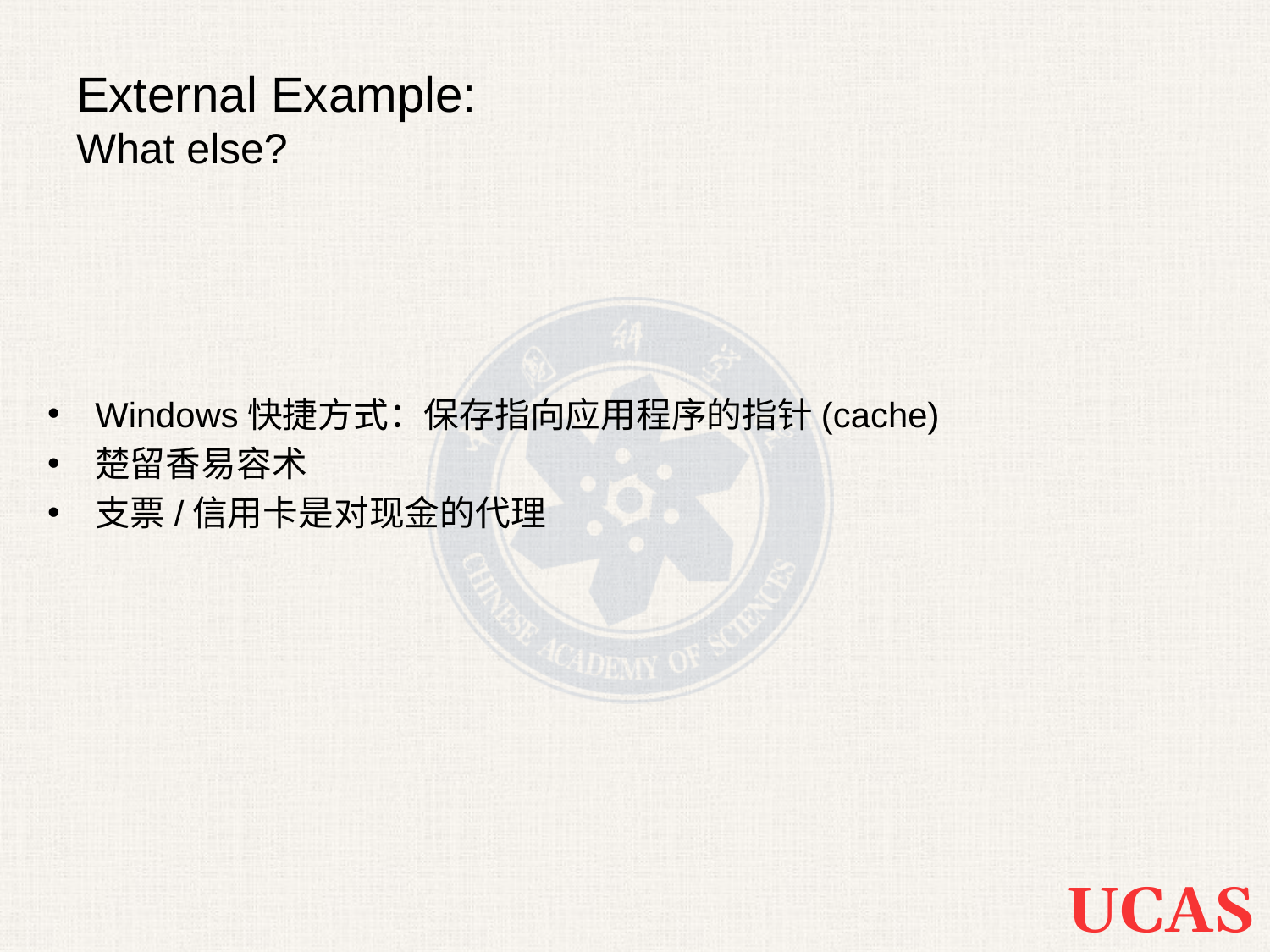

# External Example: What else?
Windows快捷方式：保存指向应用程序的指针(cache)
楚留香易容术
支票/信用卡是对现金的代理